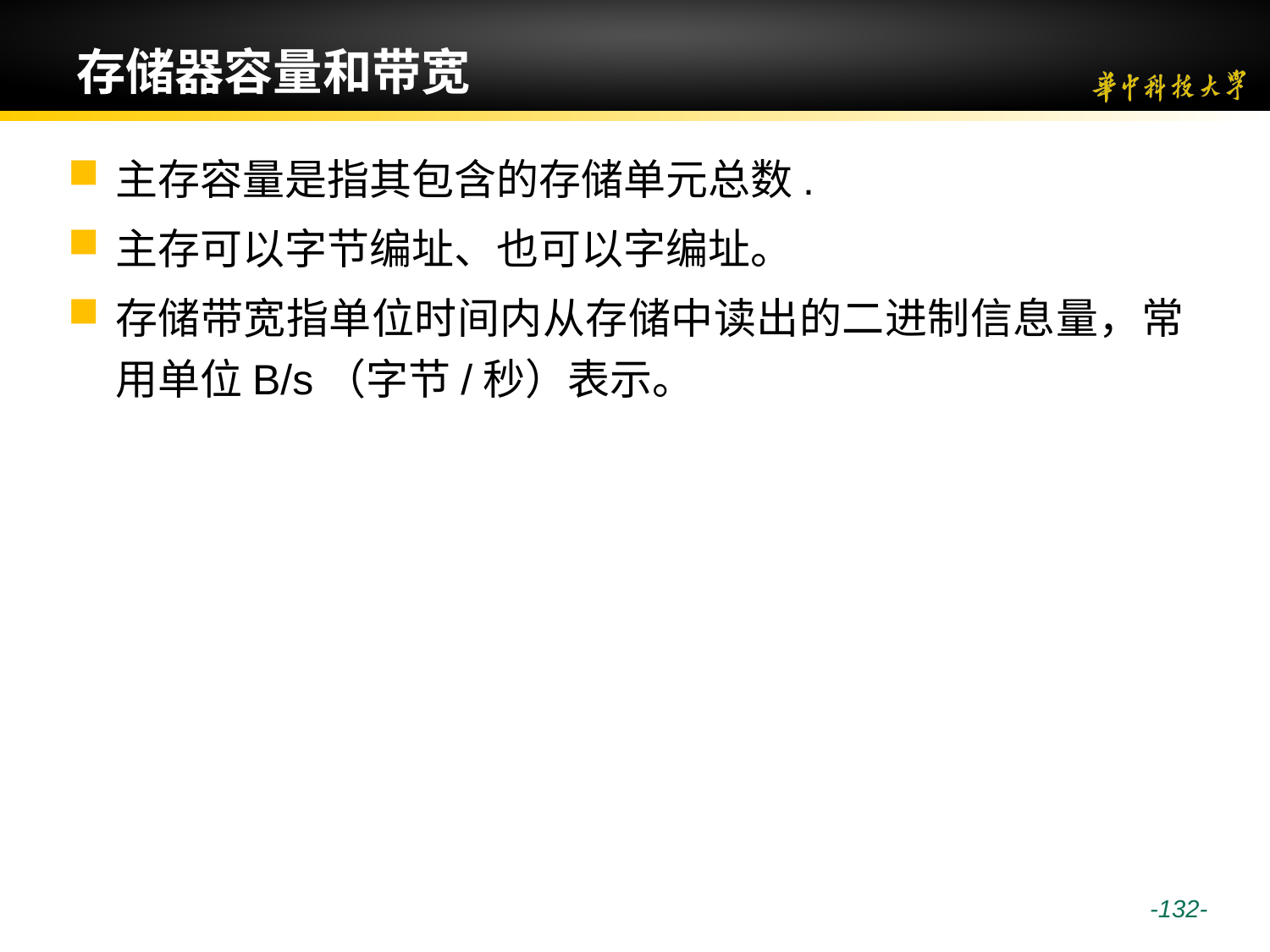

# 存储器容量和带宽
主存容量是指其包含的存储单元总数.
主存可以字节编址、也可以字编址。
存储带宽指单位时间内从存储中读出的二进制信息量，常用单位B/s（字节/秒）表示。

 -132-